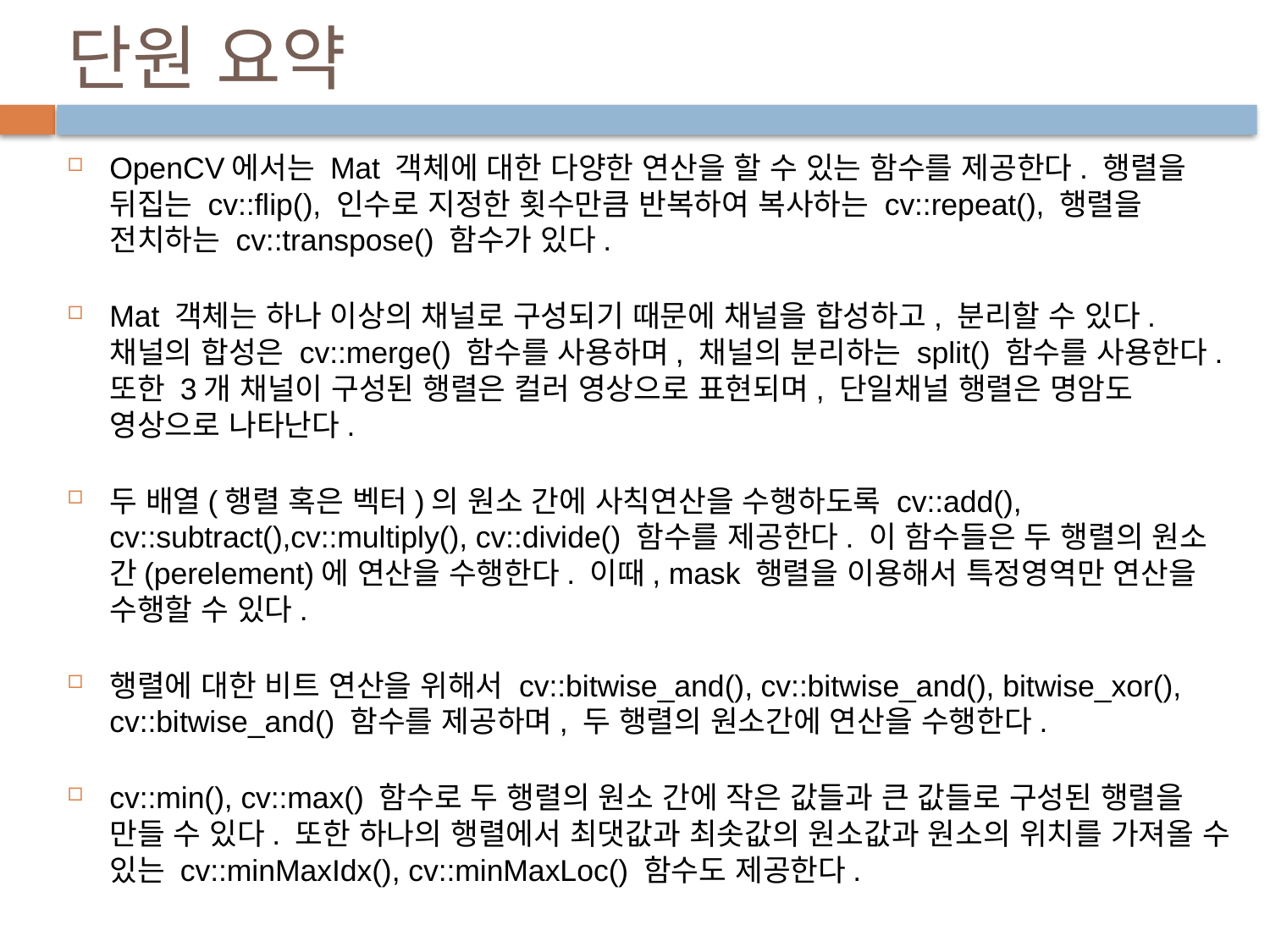

# 단원 요약
OpenCV에서는 Mat 객체에 대한 다양한 연산을 할 수 있는 함수를 제공한다. 행렬을 뒤집는 cv::flip(), 인수로 지정한 횟수만큼 반복하여 복사하는 cv::repeat(), 행렬을 전치하는 cv::transpose() 함수가 있다.
Mat 객체는 하나 이상의 채널로 구성되기 때문에 채널을 합성하고, 분리할 수 있다. 채널의 합성은 cv::merge() 함수를 사용하며, 채널의 분리하는 split() 함수를 사용한다. 또한 3개 채널이 구성된 행렬은 컬러 영상으로 표현되며, 단일채널 행렬은 명암도 영상으로 나타난다.
두 배열(행렬 혹은 벡터)의 원소 간에 사칙연산을 수행하도록 cv::add(), cv::subtract(),cv::multiply(), cv::divide() 함수를 제공한다. 이 함수들은 두 행렬의 원소 간(perelement)에 연산을 수행한다. 이때, mask 행렬을 이용해서 특정영역만 연산을 수행할 수 있다.
행렬에 대한 비트 연산을 위해서 cv::bitwise_and(), cv::bitwise_and(), bitwise_xor(), cv::bitwise_and() 함수를 제공하며, 두 행렬의 원소간에 연산을 수행한다.
cv::min(), cv::max() 함수로 두 행렬의 원소 간에 작은 값들과 큰 값들로 구성된 행렬을 만들 수 있다. 또한 하나의 행렬에서 최댓값과 최솟값의 원소값과 원소의 위치를 가져올 수 있는 cv::minMaxIdx(), cv::minMaxLoc() 함수도 제공한다.